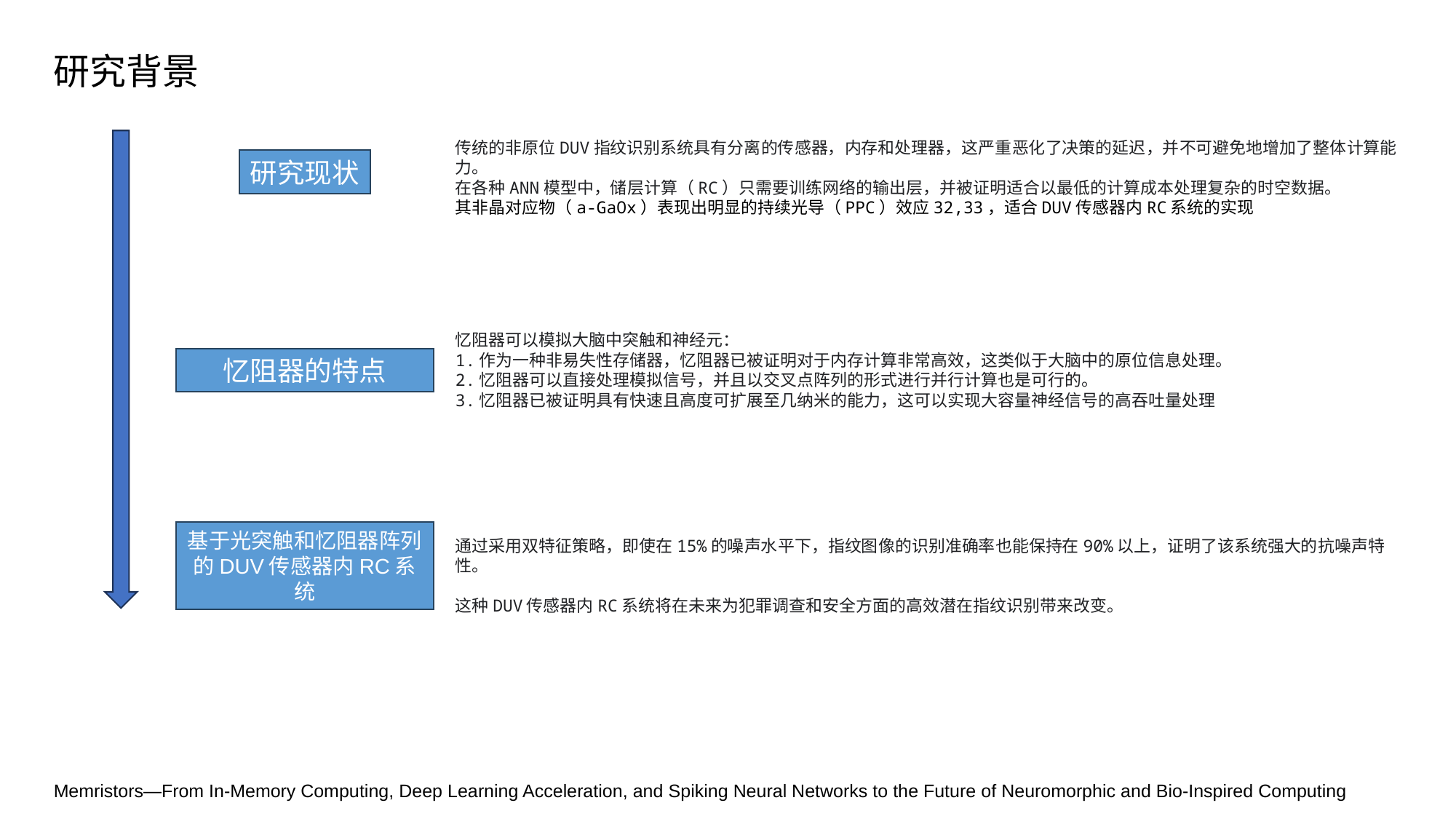

研究背景

传统的非原位DUV指纹识别系统具有分离的传感器，内存和处理器，这严重恶化了决策的延迟，并不可避免地增加了整体计算能力。
在各种ANN模型中，储层计算（RC）只需要训练网络的输出层，并被证明适合以最低的计算成本处理复杂的时空数据。
其非晶对应物（a-GaOx）表现出明显的持续光导（PPC）效应32,33，适合DUV传感器内RC系统的实现
研究现状
忆阻器可以模拟大脑中突触和神经元：
1.作为一种非易失性存储器，忆阻器已被证明对于内存计算非常高效，这类似于大脑中的原位信息处理。
2.忆阻器可以直接处理模拟信号，并且以交叉点阵列的形式进行并行计算也是可行的。
3.忆阻器已被证明具有快速且高度可扩展至几纳米的能力，这可以实现大容量神经信号的高吞吐量处理
忆阻器的特点
基于光突触和忆阻器阵列的DUV传感器内RC系统
通过采用双特征策略，即使在15%的噪声水平下，指纹图像的识别准确率也能保持在90%以上，证明了该系统强大的抗噪声特性。

这种DUV传感器内RC系统将在未来为犯罪调查和安全方面的高效潜在指纹识别带来改变。
Memristors—From In-Memory Computing, Deep Learning Acceleration, and Spiking Neural Networks to the Future of Neuromorphic and Bio-Inspired Computing